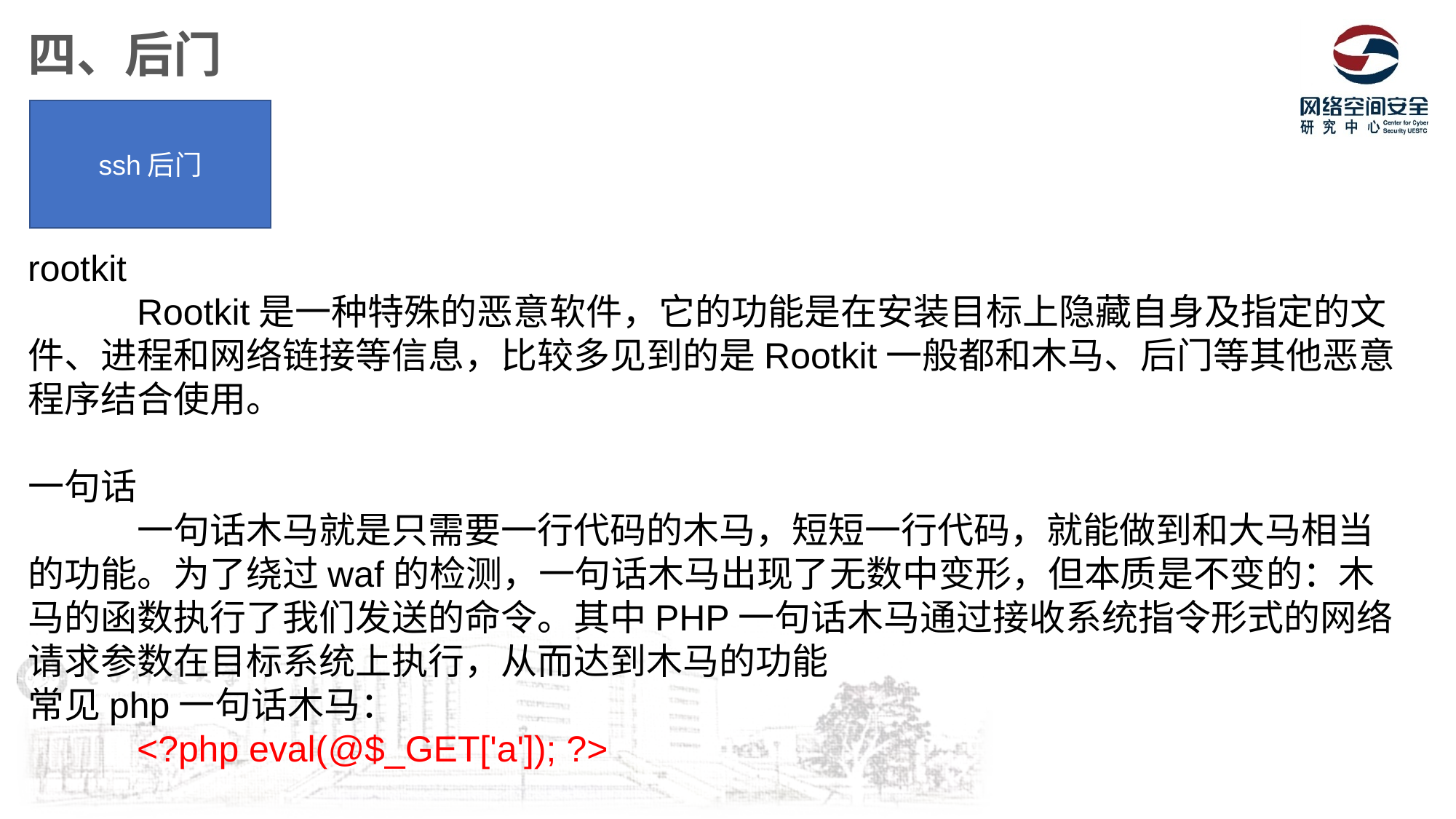

四、后门
ssh后门
rootkit
	Rootkit是一种特殊的恶意软件，它的功能是在安装目标上隐藏自身及指定的文件、进程和网络链接等信息，比较多见到的是Rootkit一般都和木马、后门等其他恶意程序结合使用。

一句话
	一句话木马就是只需要一行代码的木马，短短一行代码，就能做到和大马相当的功能。为了绕过waf的检测，一句话木马出现了无数中变形，但本质是不变的：木马的函数执行了我们发送的命令。其中PHP一句话木马通过接收系统指令形式的网络请求参数在目标系统上执行，从而达到木马的功能
常见php一句话木马：
	<?php eval(@$_GET['a']); ?>